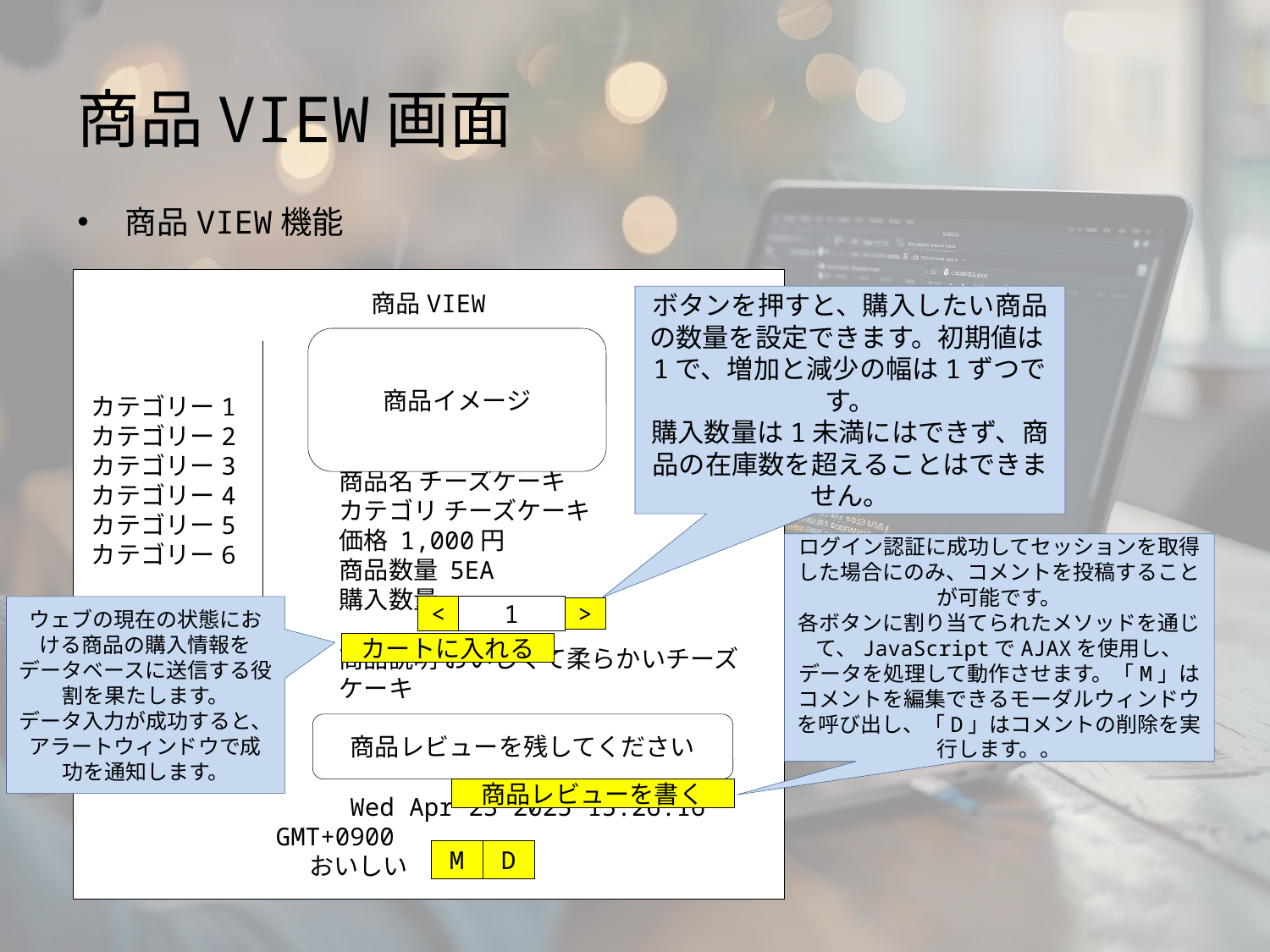

# 商品VIEW画面
商品VIEW機能

商品VIEW

		商品名 チーズケーキ
		カテゴリ チーズケーキ
		価格 1,000円
		商品数量 5EA
		購入数量

		商品説明 おいしくて柔らかいチーズ		ケーキ

	            Son
     Wed Apr 23 2025 15:26:16 GMT+0900
     おいしい

カテゴリー1
カテゴリー2
カテゴリー3
カテゴリー4
カテゴリー5
カテゴリー6
商品イメージ
<
1
>
カートに入れる
商品レビューを残してください
商品レビューを書く
D
M
ボタンを押すと、購入したい商品の数量を設定できます。初期値は1で、増加と減少の幅は1ずつです。
購入数量は1未満にはできず、商品の在庫数を超えることはできません。
ログイン認証に成功してセッションを取得した場合にのみ、コメントを投稿することが可能です。
各ボタンに割り当てられたメソッドを通じて、JavaScriptでAJAXを使用し、データを処理して動作させます。「M」はコメントを編集できるモーダルウィンドウを呼び出し、「D」はコメントの削除を実行します。。
ウェブの現在の状態における商品の購入情報をデータベースに送信する役割を果たします。
データ入力が成功すると、アラートウィンドウで成功を通知します。